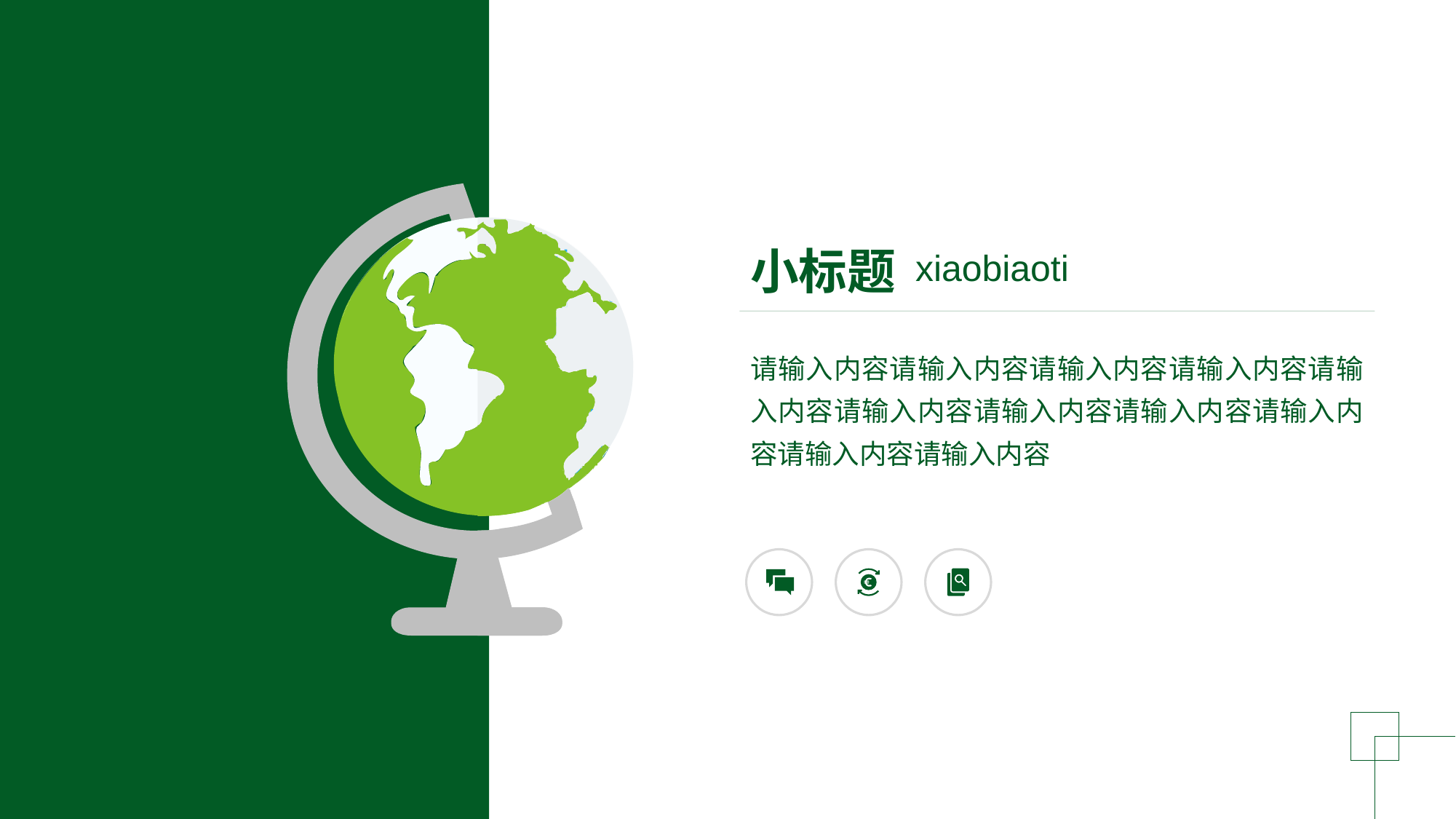

小标题
xiaobiaoti
请输入内容请输入内容请输入内容请输入内容请输入内容请输入内容请输入内容请输入内容请输入内容请输入内容请输入内容